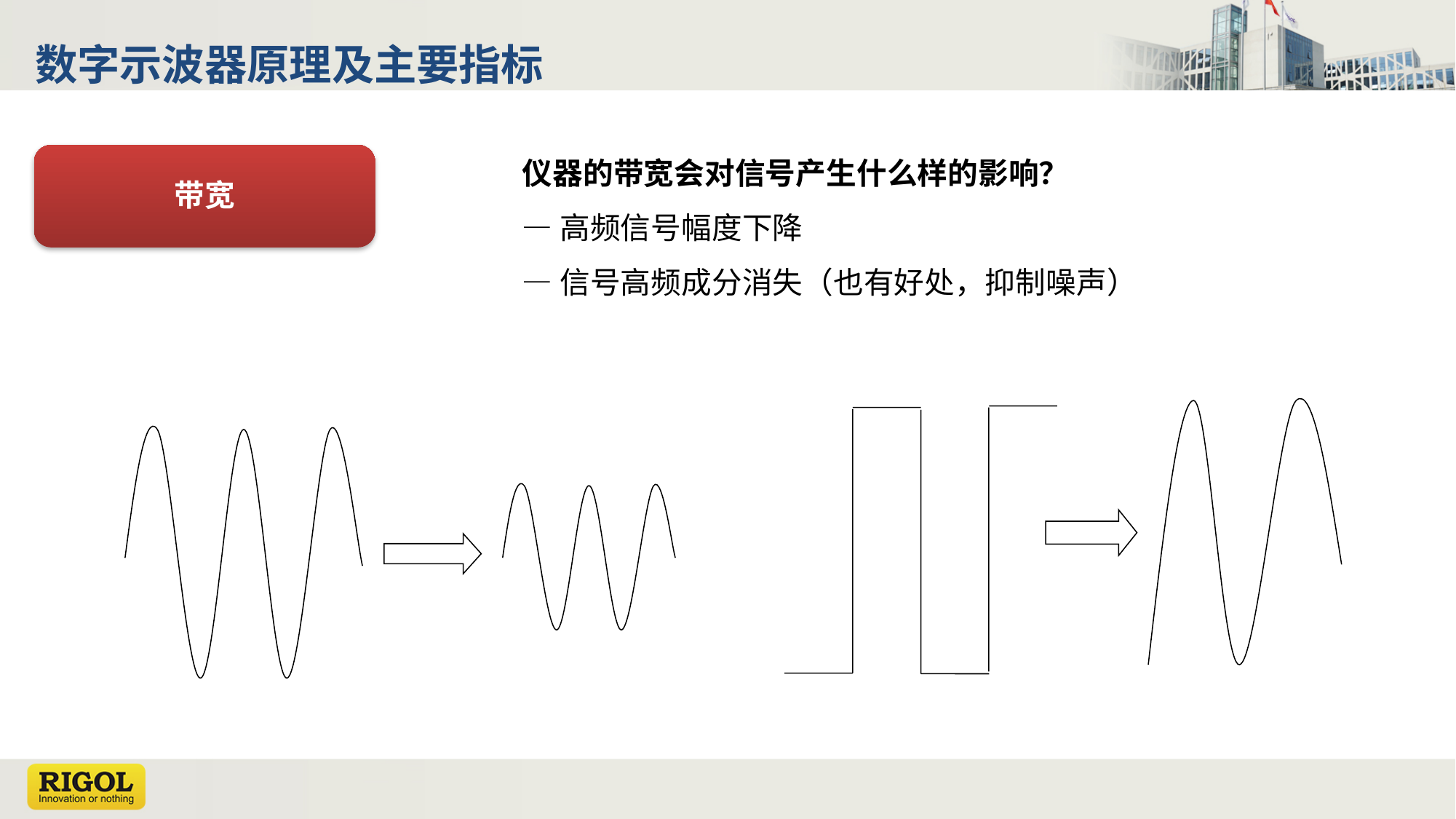

数字示波器原理及主要指标
仪器的带宽会对信号产生什么样的影响？
—高频信号幅度下降
—信号高频成分消失（也有好处，抑制噪声）

带宽